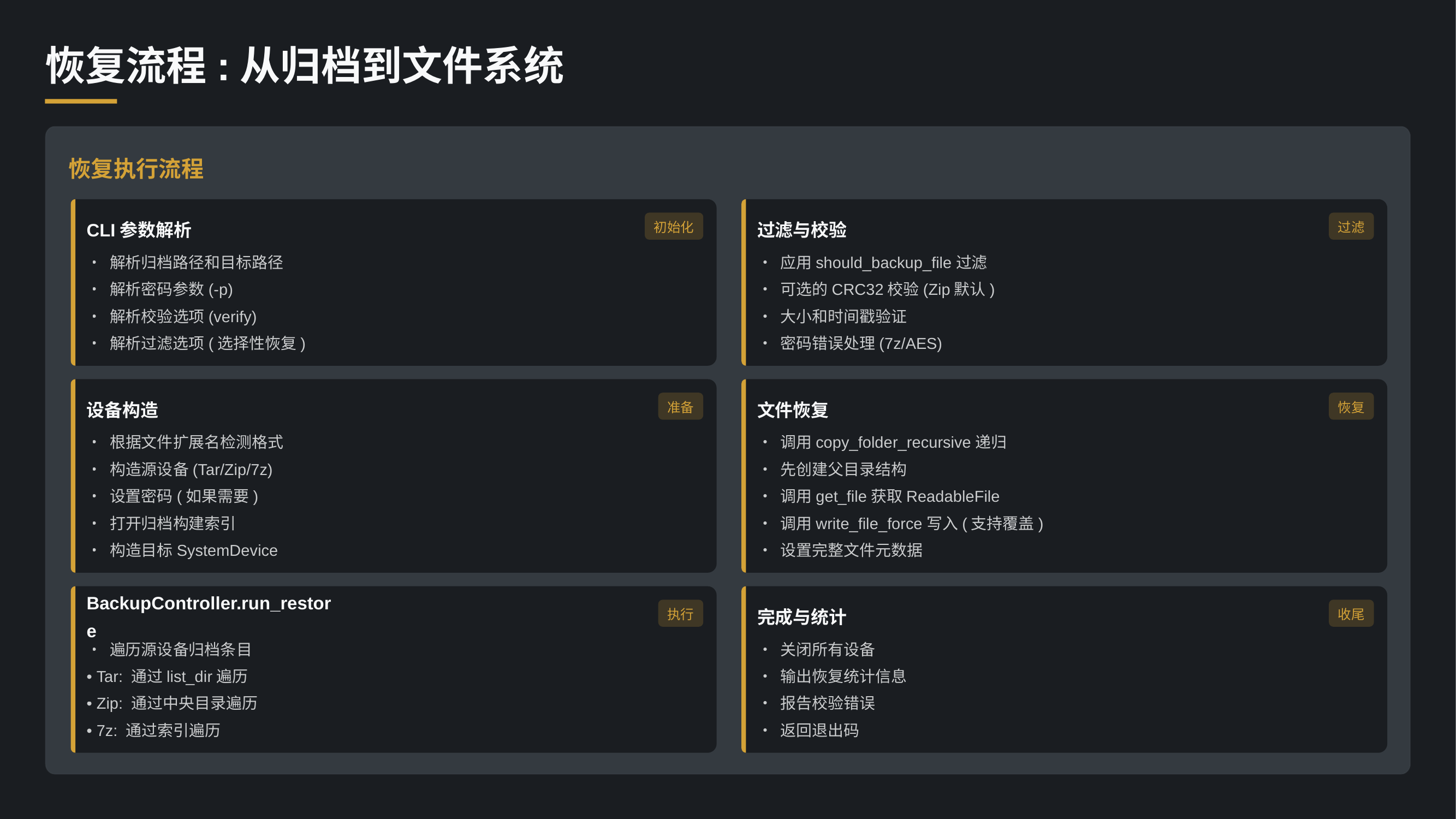

恢复流程:从归档到文件系统

恢复执行流程

CLI参数解析

初始化
过滤与校验

过滤
• 解析归档路径和目标路径
• 应用should_backup_file过滤
• 解析密码参数(-p)
• 可选的CRC32校验(Zip默认)
• 解析校验选项(verify)
• 大小和时间戳验证
• 解析过滤选项(选择性恢复)
• 密码错误处理(7z/AES)

设备构造

准备
文件恢复

恢复
• 根据文件扩展名检测格式
• 调用copy_folder_recursive递归
• 构造源设备(Tar/Zip/7z)
• 先创建父目录结构
• 设置密码(如果需要)
• 调用get_file获取ReadableFile
• 打开归档构建索引
• 调用write_file_force写入(支持覆盖)
• 构造目标SystemDevice
• 设置完整文件元数据

BackupController.run_restore

执行
完成与统计

收尾
• 遍历源设备归档条目
• 关闭所有设备
• Tar: 通过list_dir遍历
• 输出恢复统计信息
• Zip: 通过中央目录遍历
• 报告校验错误
• 7z: 通过索引遍历
• 返回退出码